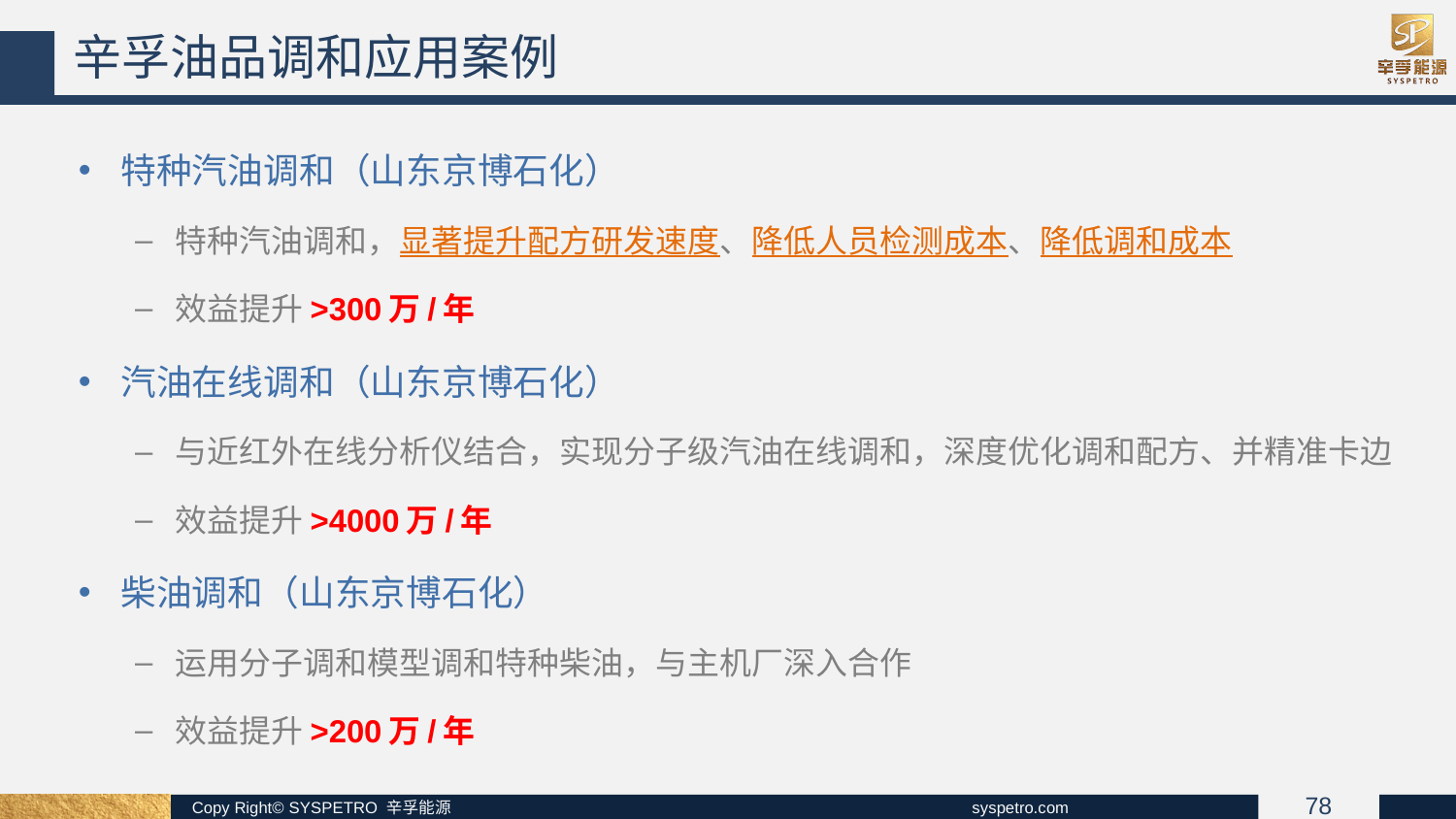

辛孚油品调和应用案例
特种汽油调和（山东京博石化）
特种汽油调和，显著提升配方研发速度、降低人员检测成本、降低调和成本
效益提升>300万/年
汽油在线调和（山东京博石化）
与近红外在线分析仪结合，实现分子级汽油在线调和，深度优化调和配方、并精准卡边
效益提升>4000万/年
柴油调和（山东京博石化）
运用分子调和模型调和特种柴油，与主机厂深入合作
效益提升>200万/年